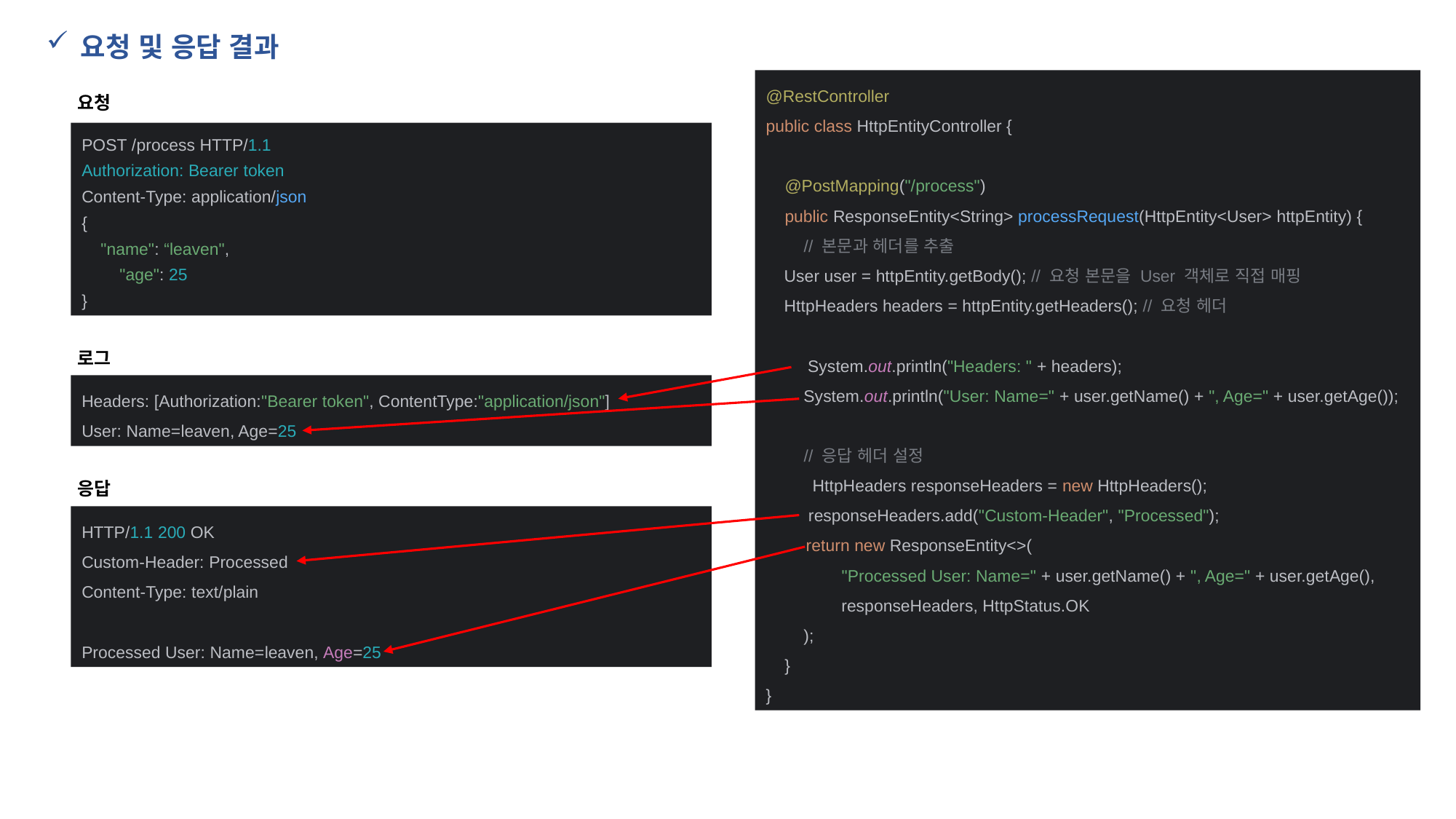

요청 및 응답 결과
@RestController
public class HttpEntityController {
    @PostMapping("/process")
    public ResponseEntity<String> processRequest(HttpEntity<User> httpEntity) {
        // 본문과 헤더를 추출
   User user = httpEntity.getBody(); // 요청 본문을 User 객체로 직접 매핑
   HttpHeaders headers = httpEntity.getHeaders(); // 요청 헤더
        System.out.println("Headers: " + headers);
        System.out.println("User: Name=" + user.getName() + ", Age=" + user.getAge());
        // 응답 헤더 설정
         HttpHeaders responseHeaders = new HttpHeaders();
         responseHeaders.add("Custom-Header", "Processed");
    return new ResponseEntity<>(
                "Processed User: Name=" + user.getName() + ", Age=" + user.getAge(),
                responseHeaders, HttpStatus.OK
        );
    }
}
요청
POST /process HTTP/1.1
Authorization: Bearer token
Content-Type: application/json
{
    "name": “leaven",
        "age": 25
}
로그
Headers: [Authorization:"Bearer token", ContentType:"application/json"]
User: Name=leaven, Age=25
응답
HTTP/1.1 200 OK
Custom-Header: Processed
Content-Type: text/plain
Processed User: Name=leaven, Age=25